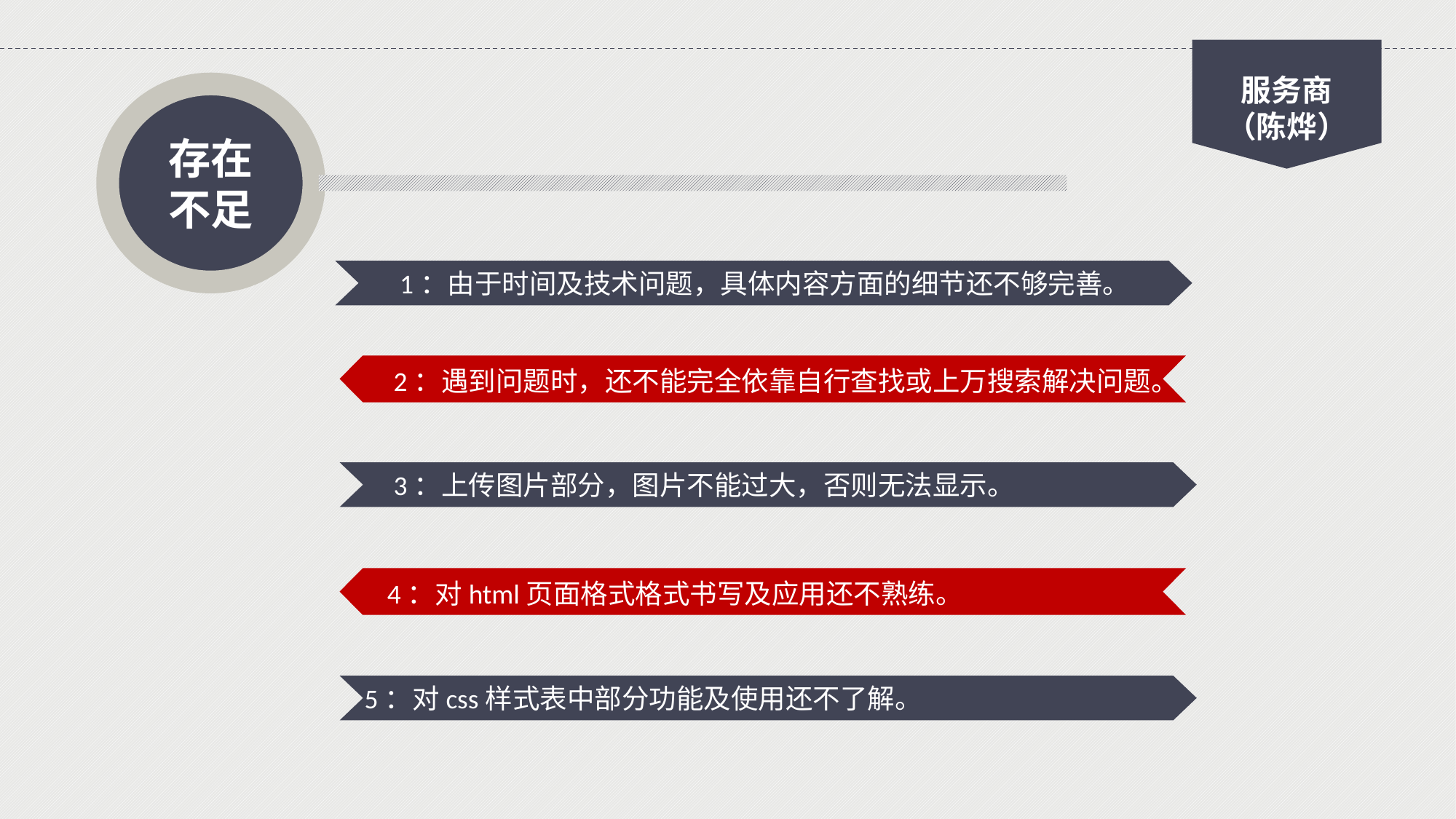

服务商
（陈烨）
存在不足

1：由于时间及技术问题，具体内容方面的细节还不够完善。

2：遇到问题时，还不能完全依靠自行查找或上万搜索解决问题。

3：上传图片部分，图片不能过大，否则无法显示。

4：对html页面格式格式书写及应用还不熟练。

5：对css样式表中部分功能及使用还不了解。